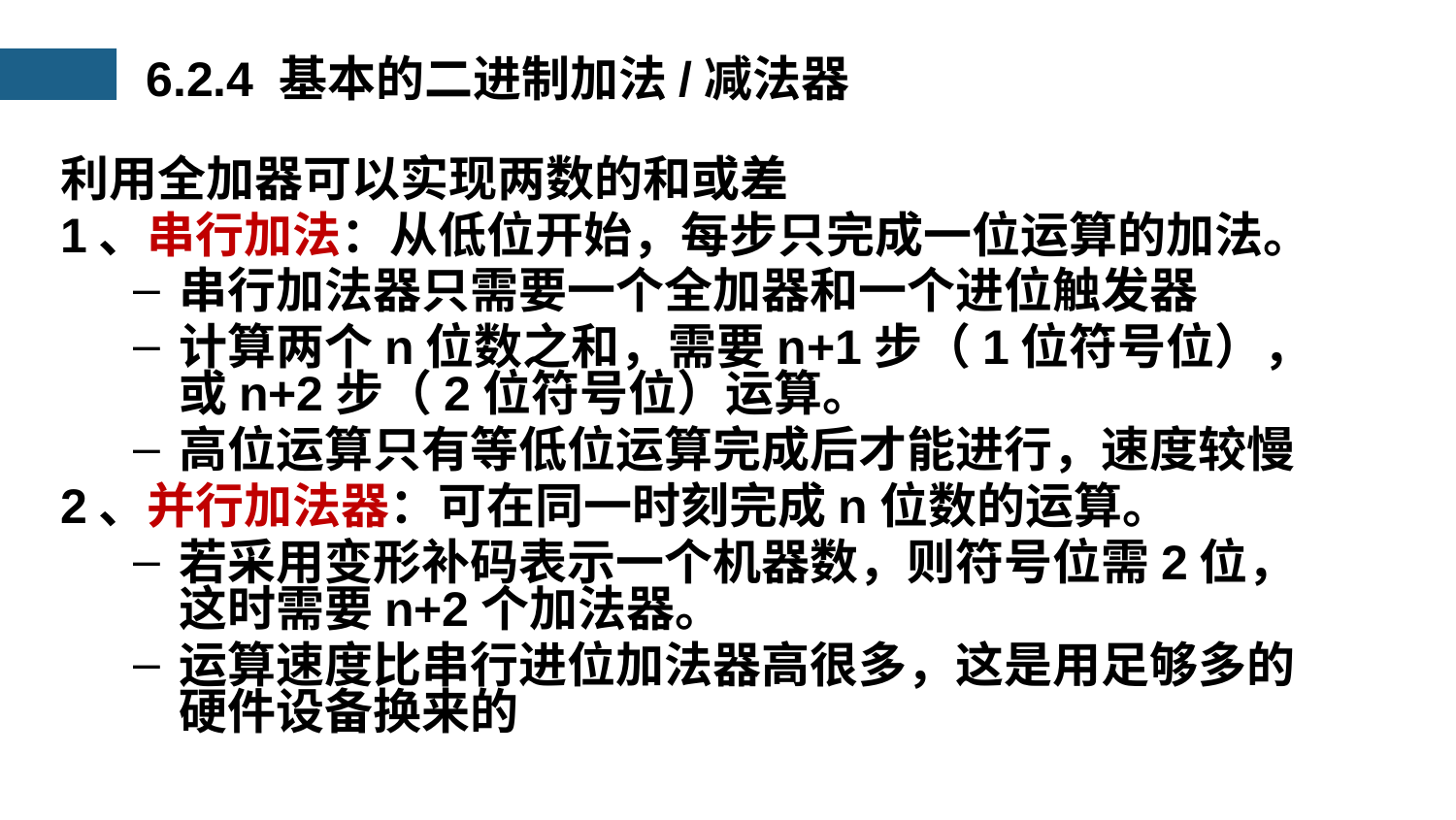

6.2.4 基本的二进制加法/减法器
利用全加器可以实现两数的和或差
1、串行加法：从低位开始，每步只完成一位运算的加法。
串行加法器只需要一个全加器和一个进位触发器
计算两个n位数之和，需要n+1步（1位符号位），或n+2步（2位符号位）运算。
高位运算只有等低位运算完成后才能进行，速度较慢
2、并行加法器：可在同一时刻完成n位数的运算。
若采用变形补码表示一个机器数，则符号位需2位，这时需要n+2个加法器。
运算速度比串行进位加法器高很多，这是用足够多的硬件设备换来的